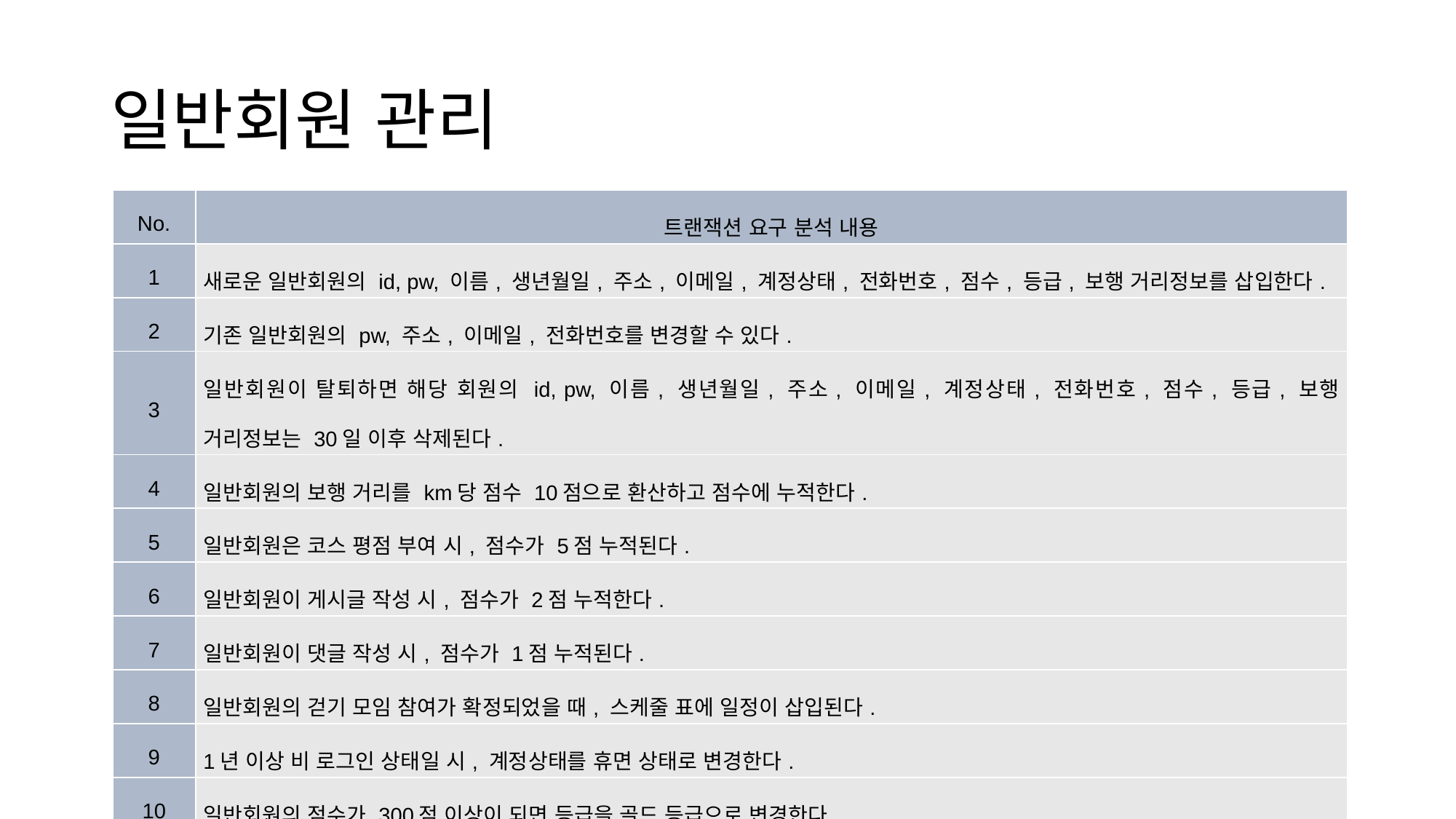

# 일반회원 관리
| No. | 트랜잭션 요구 분석 내용 |
| --- | --- |
| 1 | 새로운 일반회원의 id, pw, 이름, 생년월일, 주소, 이메일, 계정상태, 전화번호, 점수, 등급, 보행 거리정보를 삽입한다. |
| 2 | 기존 일반회원의 pw, 주소, 이메일, 전화번호를 변경할 수 있다. |
| 3 | 일반회원이 탈퇴하면 해당 회원의 id, pw, 이름, 생년월일, 주소, 이메일, 계정상태, 전화번호, 점수, 등급, 보행 거리정보는 30일 이후 삭제된다. |
| 4 | 일반회원의 보행 거리를 km당 점수 10점으로 환산하고 점수에 누적한다. |
| 5 | 일반회원은 코스 평점 부여 시, 점수가 5점 누적된다. |
| 6 | 일반회원이 게시글 작성 시, 점수가 2점 누적한다. |
| 7 | 일반회원이 댓글 작성 시, 점수가 1점 누적된다. |
| 8 | 일반회원의 걷기 모임 참여가 확정되었을 때, 스케줄 표에 일정이 삽입된다. |
| 9 | 1년 이상 비 로그인 상태일 시, 계정상태를 휴면 상태로 변경한다. |
| 10 | 일반회원의 점수가 300점 이상이 되면 등급을 골드 등급으로 변경한다. |
| 11 | 일반회원은 쪽지기능을 사용하기 위해 자신을 포함한 서로의 id를 검색할 수 있다. |
| 12 | 일반회원은 자신이 보내거나 받은 쪽지를 검색할 수 있다. |